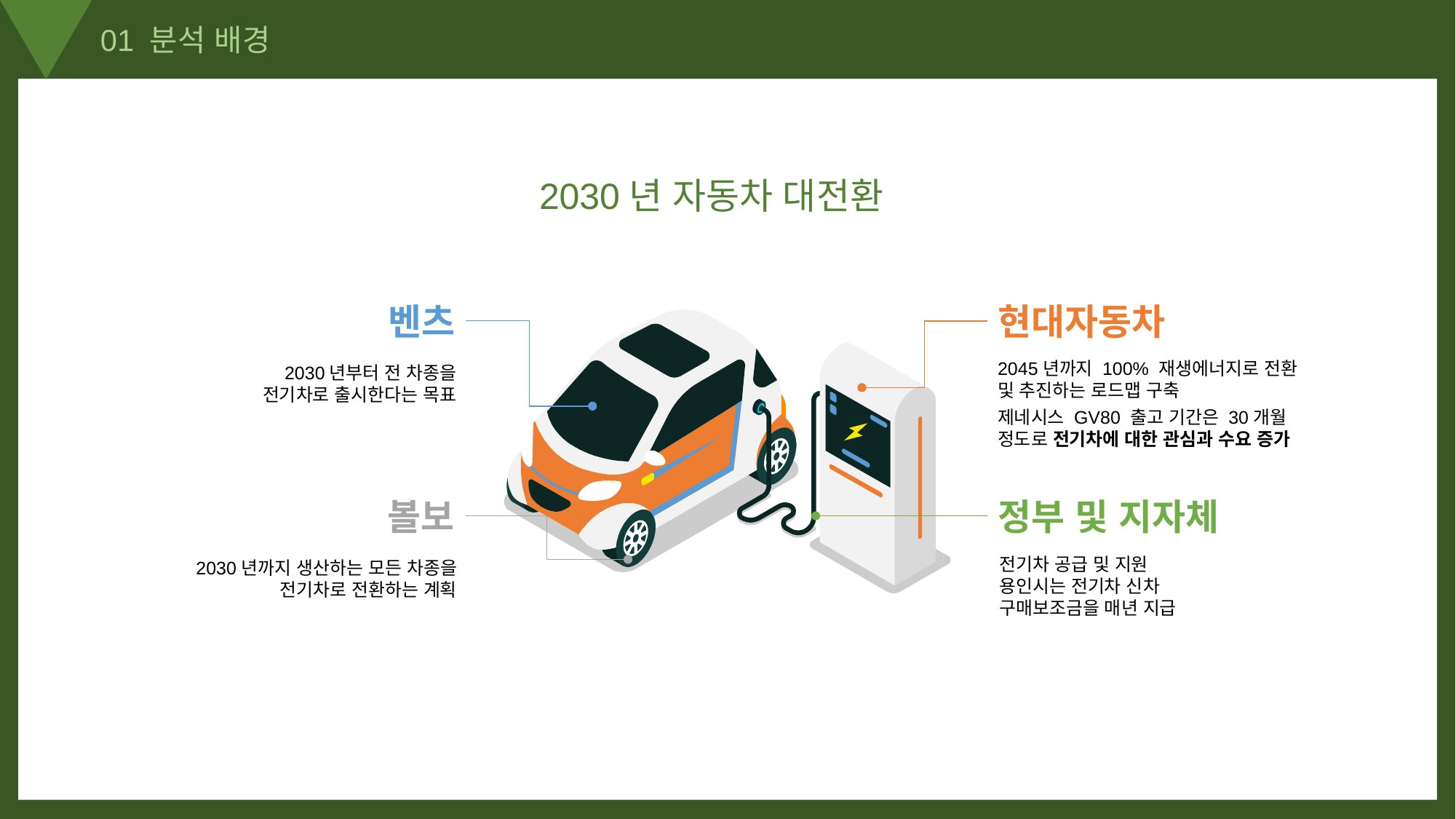

01 분석 배경
2030년 자동차 대전환
벤츠
현대자동차

2030년부터 전 차종을 전기차로 출시한다는 목표
2045년까지 100% 재생에너지로 전환 및 추진하는 로드맵 구축

제네시스 GV80 출고 기간은 30개월 정도로 전기차에 대한 관심과 수요 증가
볼보
정부 및 지자체
2030년까지 생산하는 모든 차종을 전기차로 전환하는 계획
전기차 공급 및 지원
용인시는 전기차 신차 구매보조금을 매년 지급